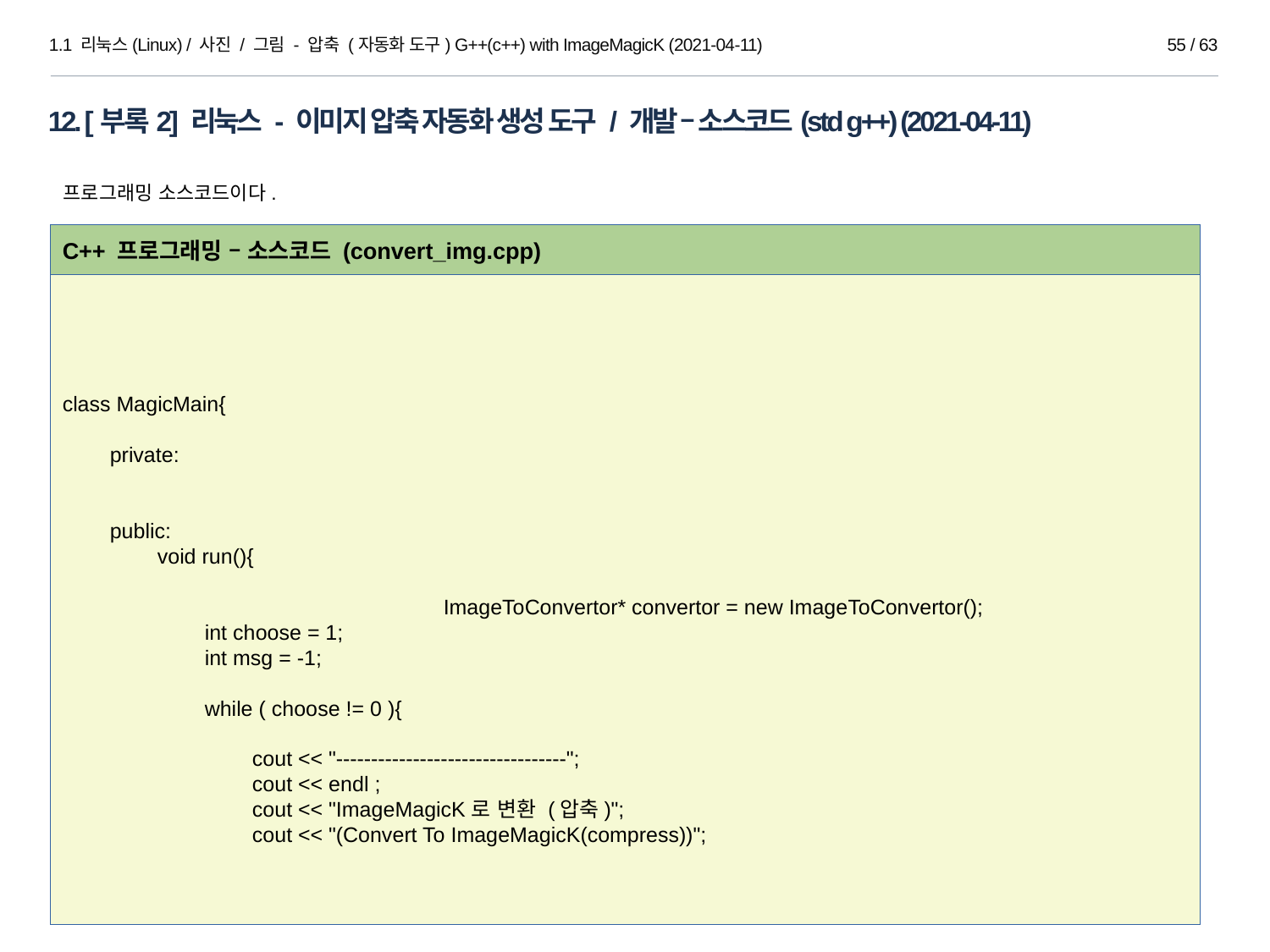

1.1 리눅스(Linux) / 사진 / 그림 - 압축 (자동화 도구) G++(c++) with ImageMagicK (2021-04-11)
55 / 63

12. [부록2] 리눅스 - 이미지 압축 자동화 생성 도구 / 개발 – 소스코드(std g++) (2021-04-11)
프로그래밍 소스코드이다.
C++ 프로그래밍 – 소스코드 (convert_img.cpp)

class MagicMain{

        private:

        public:
                void run(){

			ImageToConvertor* convertor = new ImageToConvertor();
                        int choose = 1;
                        int msg = -1;

                        while ( choose != 0 ){

                                cout << "---------------------------------";
                                cout << endl ;
                                cout << "ImageMagicK로 변환 (압축)";
                                cout << "(Convert To ImageMagicK(compress))";